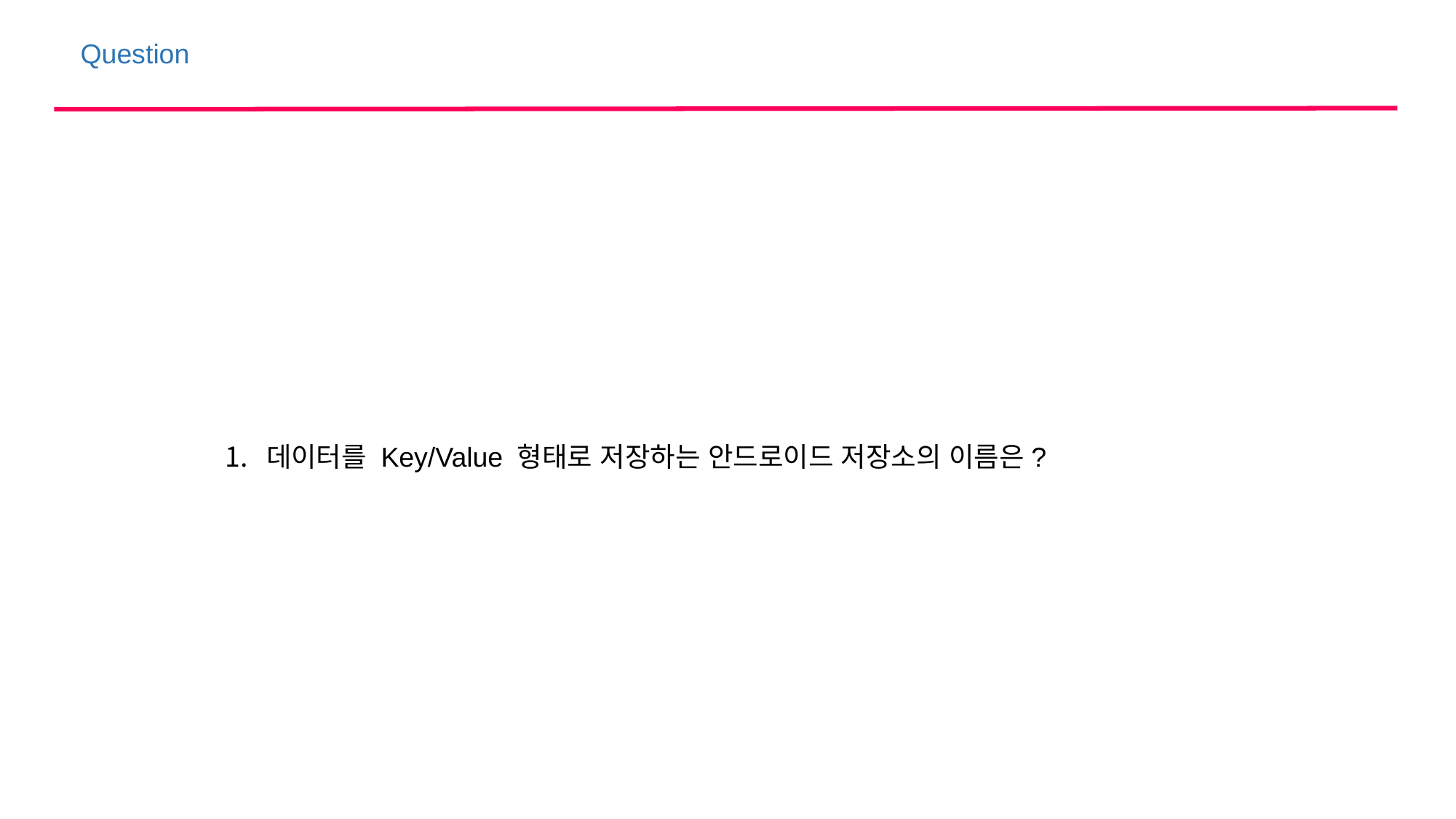

Question
데이터를 Key/Value 형태로 저장하는 안드로이드 저장소의 이름은?